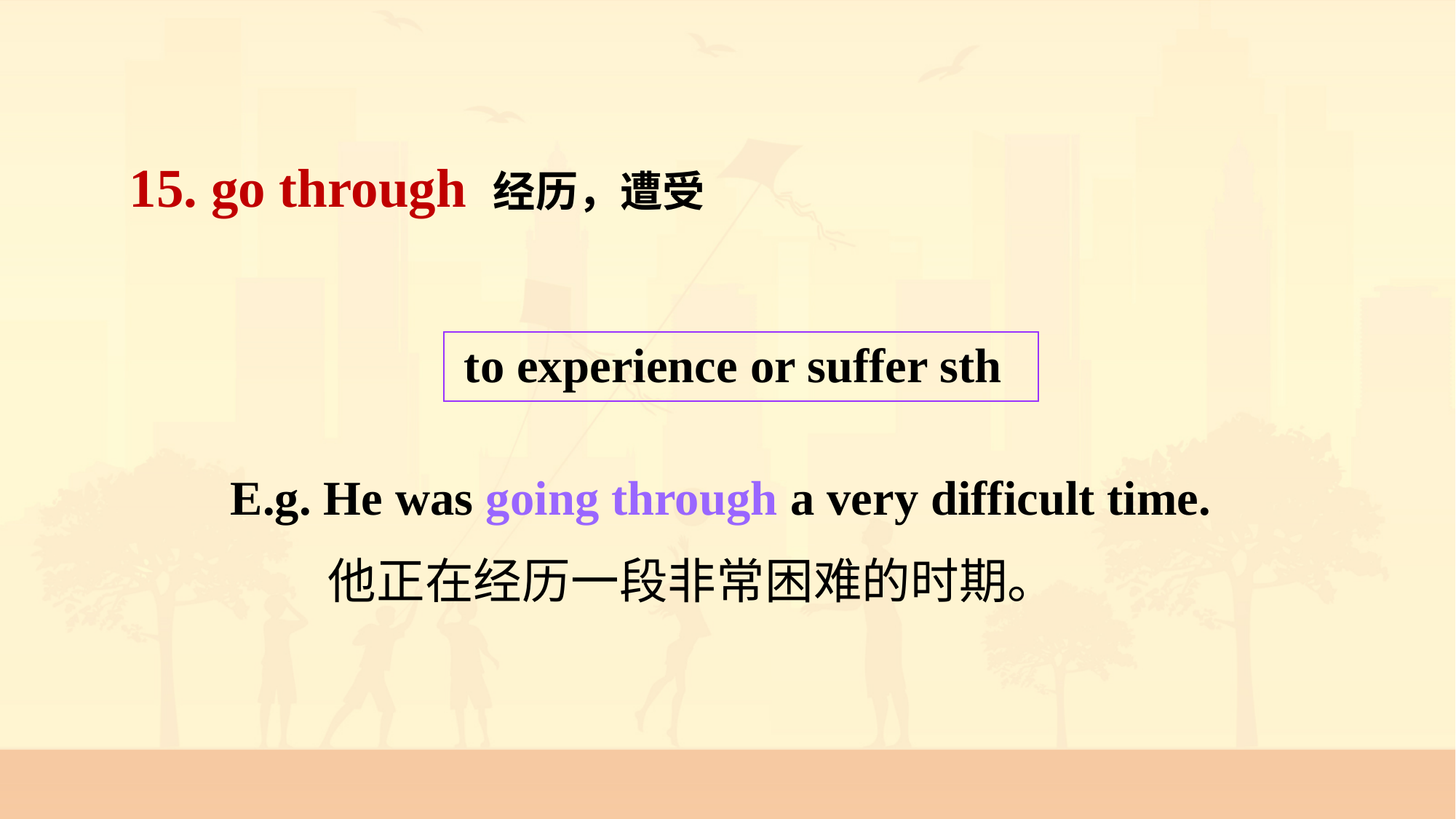

15. go through 经历，遭受
to experience or suffer sth

E.g. He was going through a very difficult time.
他正在经历一段非常困难的时期。